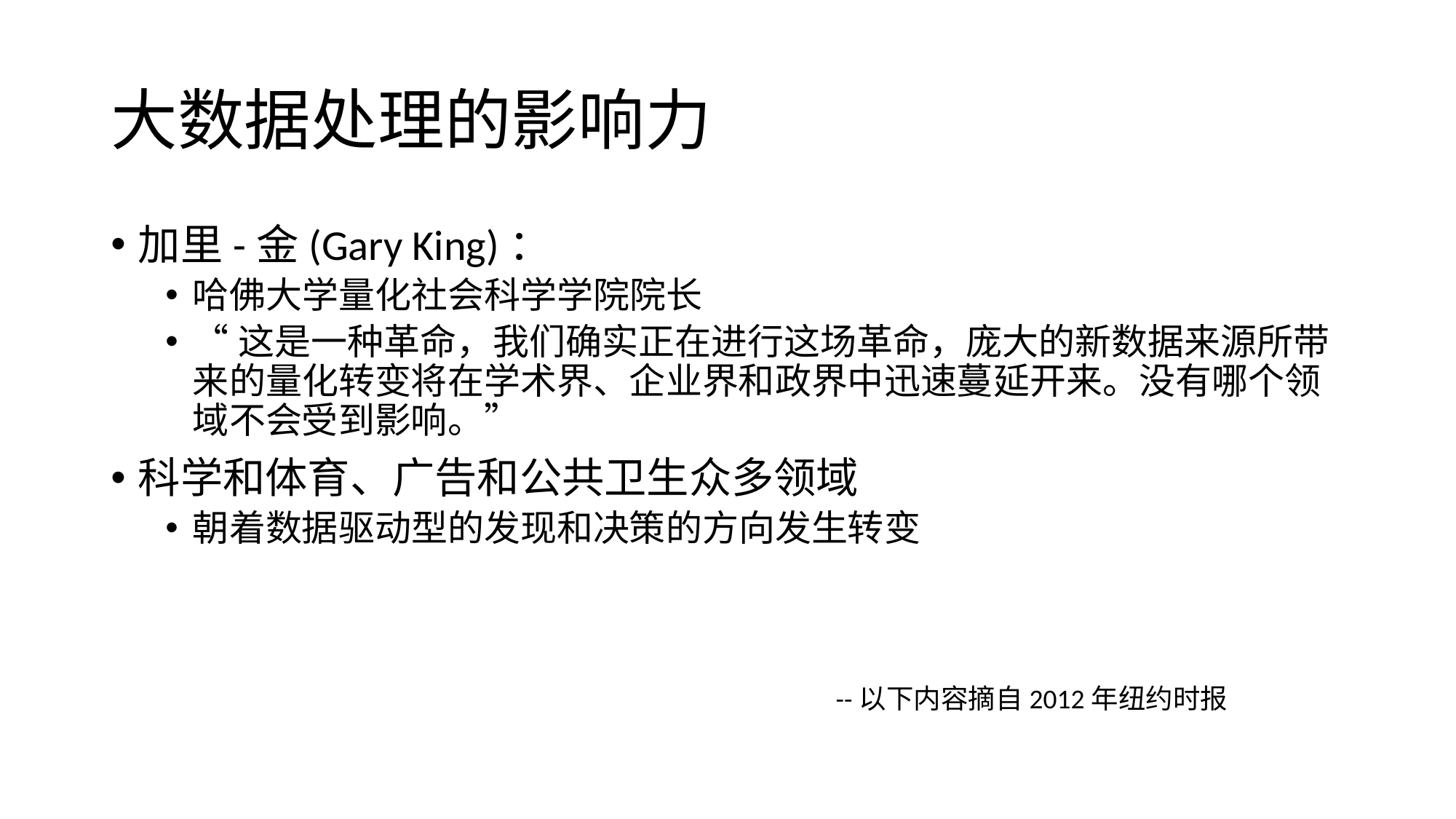

# 大数据处理的影响力
加里-金(Gary King)：
哈佛大学量化社会科学学院院长
“这是一种革命，我们确实正在进行这场革命，庞大的新数据来源所带来的量化转变将在学术界、企业界和政界中迅速蔓延开来。没有哪个领域不会受到影响。”
科学和体育、广告和公共卫生众多领域
朝着数据驱动型的发现和决策的方向发生转变
--以下内容摘自2012年纽约时报